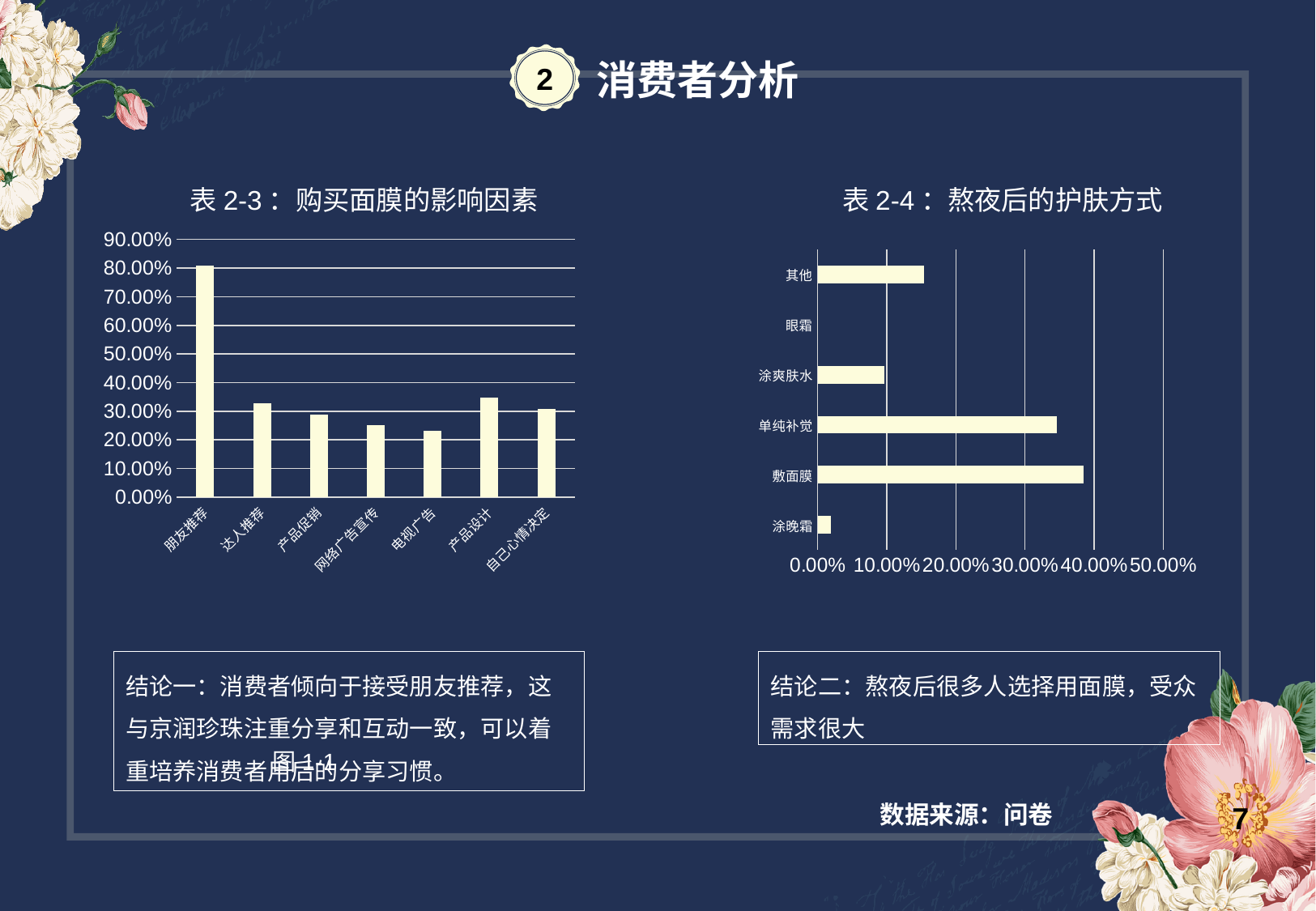

2

消费者分析
表2-3：购买面膜的影响因素
表2-4：熬夜后的护肤方式

### Chart

| Category | 比例 |
|---|---|
| 朋友推荐 | 0.8077 |
| 达人推荐 | 0.3269 |
| 产品促销 | 0.2885 |
| 网络广告宣传 | 0.25 |
| 电视广告 | 0.2308 |
| 产品设计 | 0.3462 |
| 自己心情决定 | 0.3077 |

### Chart

| Category | 比例 |
|---|---|
| 涂晚霜 | 0.0192 |
| 敷面膜 | 0.3846 |
| 单纯补觉 | 0.3462 |
| 涂爽肤水 | 0.0962 |
| 眼霜 | 0.0 |
| 其他 | 0.1538 |
——米兰 昆德拉《生活在别处》
结论一：消费者倾向于接受朋友推荐，这与京润珍珠注重分享和互动一致，可以着重培养消费者用后的分享习惯。
结论二：熬夜后很多人选择用面膜，受众需求很大

图1-1
数据来源：问卷
7